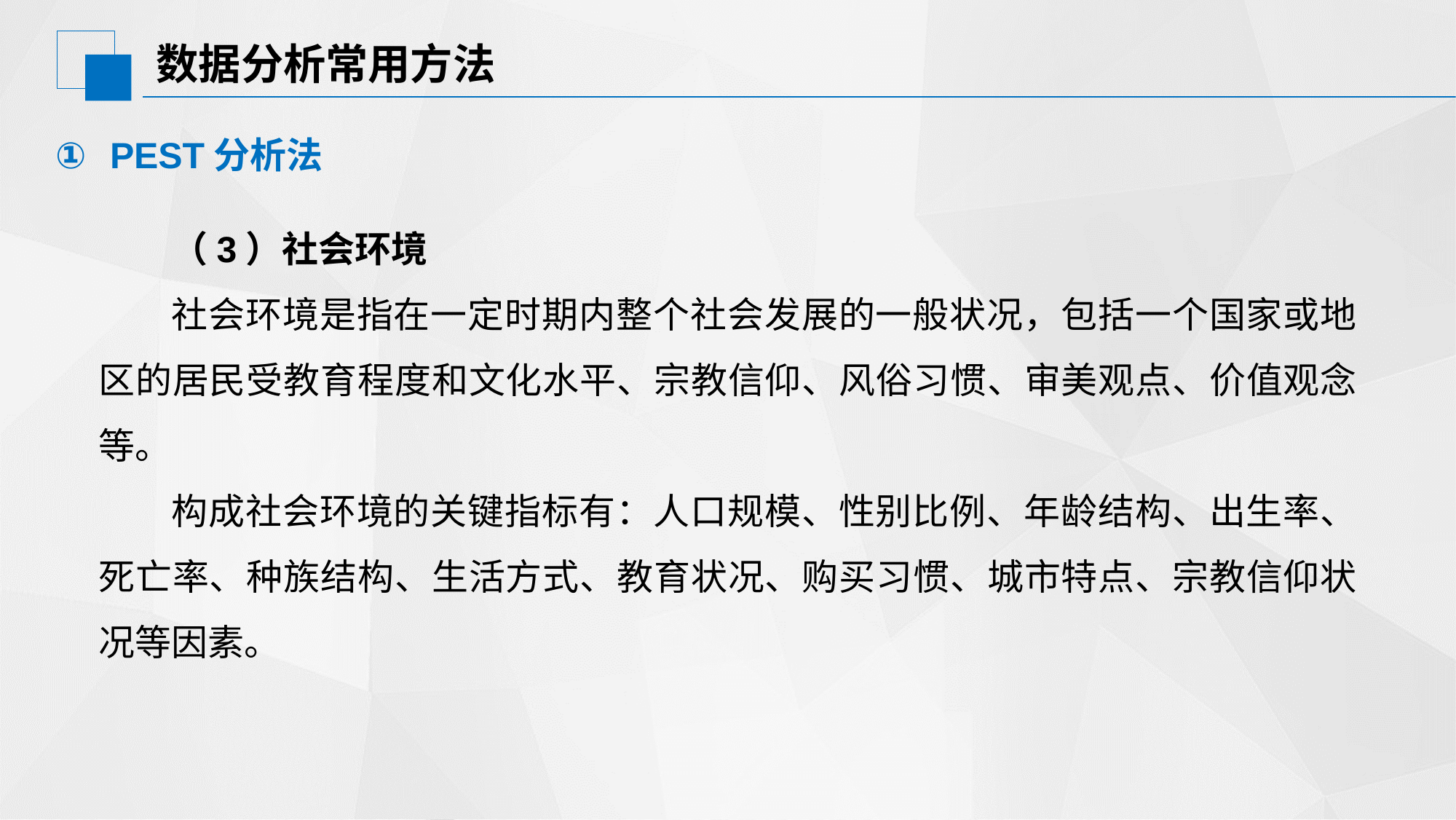

# 数据分析常用方法
PEST分析法
（3）社会环境
社会环境是指在一定时期内整个社会发展的一般状况，包括一个国家或地区的居民受教育程度和文化水平、宗教信仰、风俗习惯、审美观点、价值观念等。
构成社会环境的关键指标有：人口规模、性别比例、年龄结构、出生率、死亡率、种族结构、生活方式、教育状况、购买习惯、城市特点、宗教信仰状况等因素。